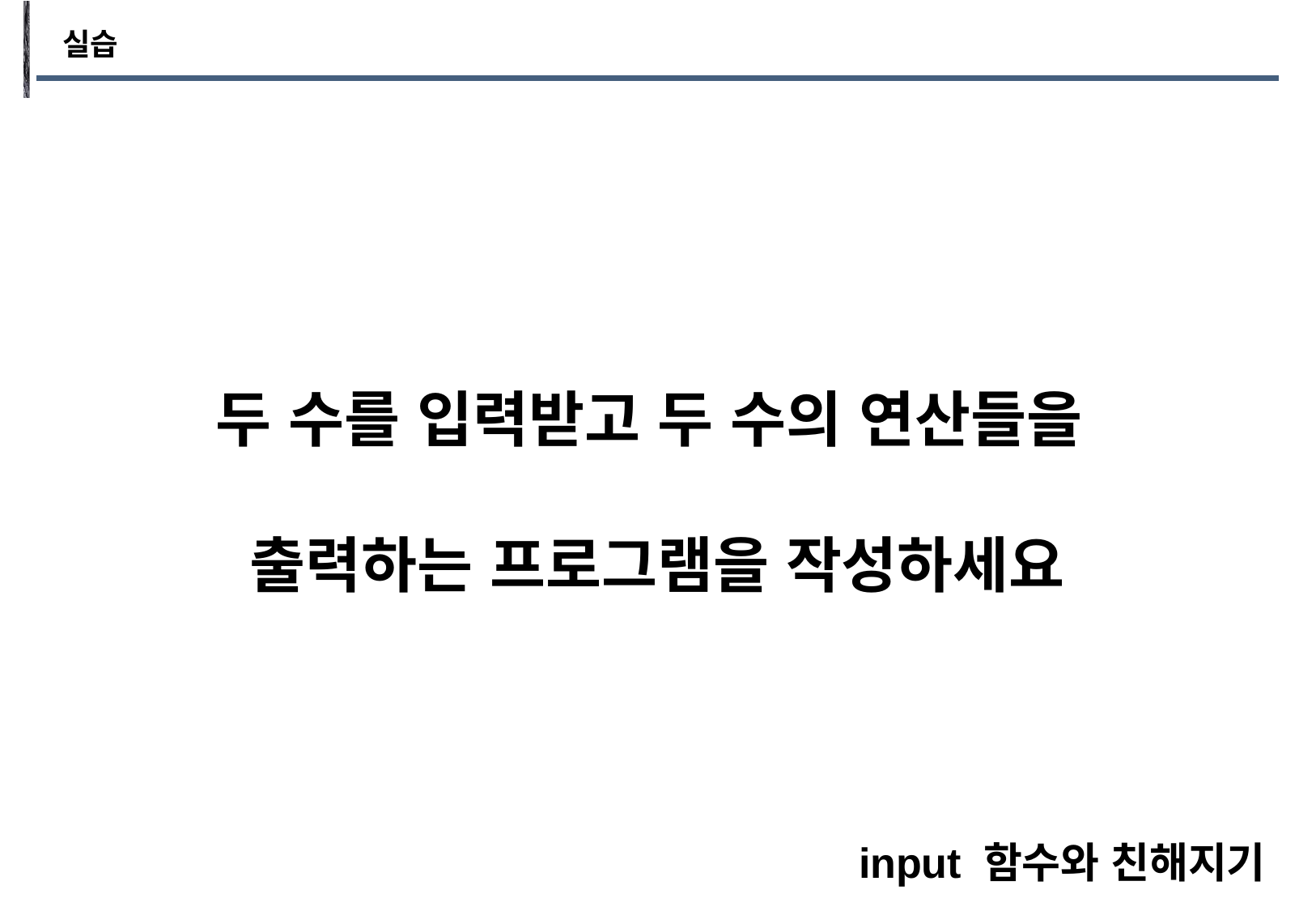

실습

두 수를 입력받고 두 수의 연산들을

출력하는 프로그램을 작성하세요
input 함수와 친해지기